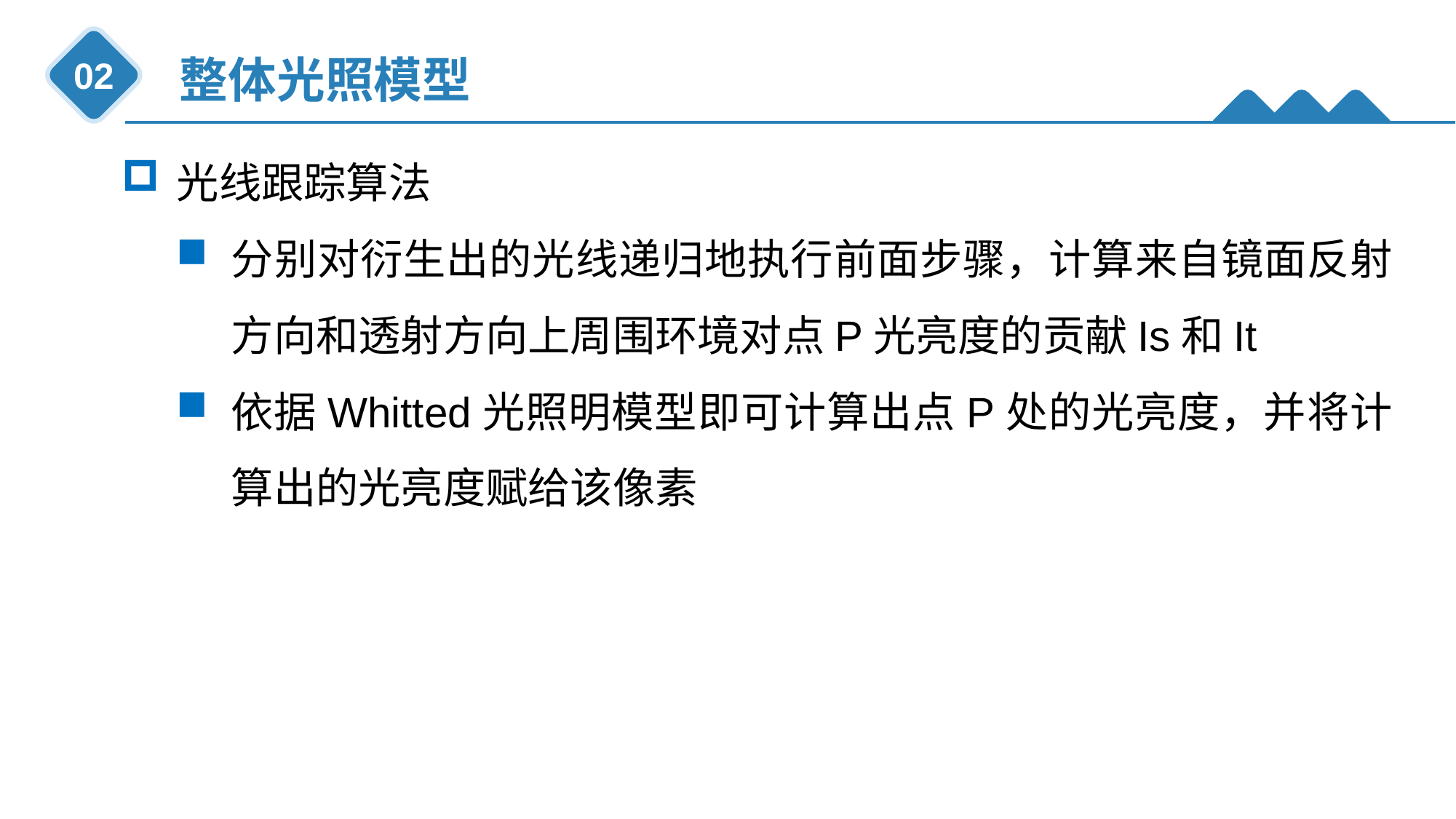

整体光照模型
02

光线跟踪算法
分别对衍生出的光线递归地执行前面步骤，计算来自镜面反射方向和透射方向上周围环境对点P光亮度的贡献Is和It
依据Whitted光照明模型即可计算出点P处的光亮度，并将计算出的光亮度赋给该像素